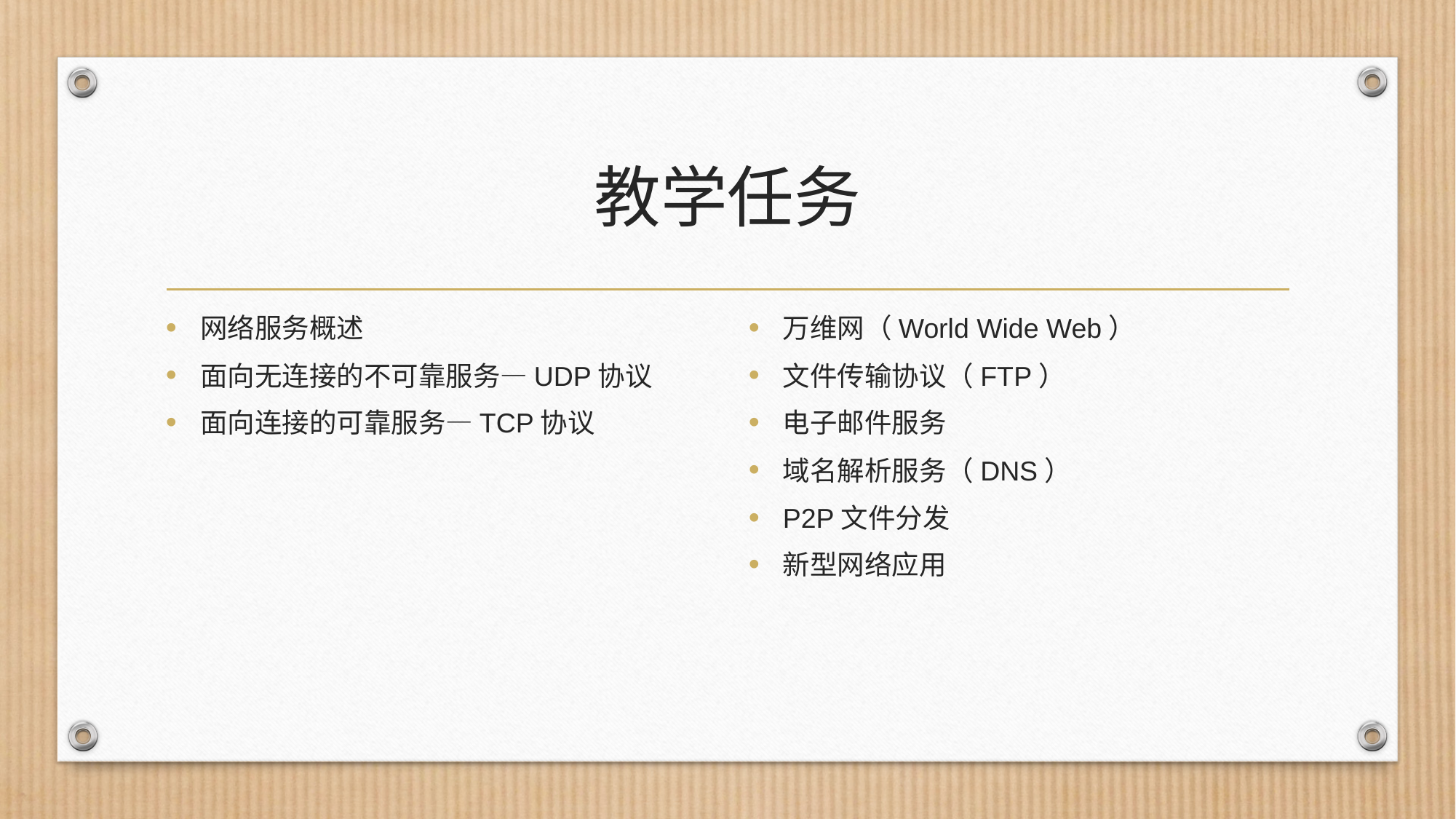

# 教学任务
网络服务概述
面向无连接的不可靠服务—UDP协议
面向连接的可靠服务—TCP协议
万维网（World Wide Web）
文件传输协议（FTP）
电子邮件服务
域名解析服务（DNS）
P2P文件分发
新型网络应用